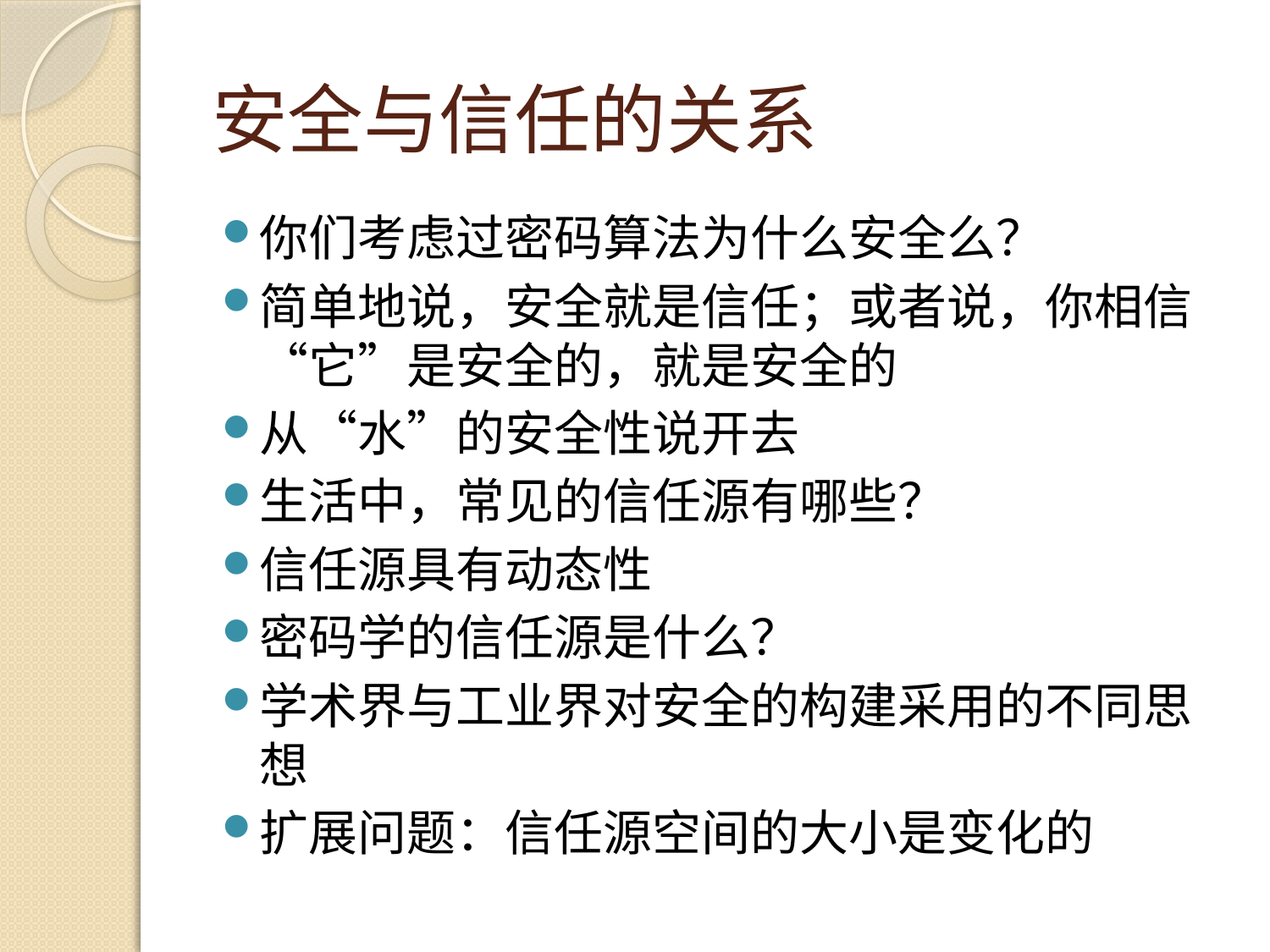

# 安全与信任的关系
你们考虑过密码算法为什么安全么？
简单地说，安全就是信任；或者说，你相信“它”是安全的，就是安全的
从“水”的安全性说开去
生活中，常见的信任源有哪些？
信任源具有动态性
密码学的信任源是什么？
学术界与工业界对安全的构建采用的不同思想
扩展问题：信任源空间的大小是变化的